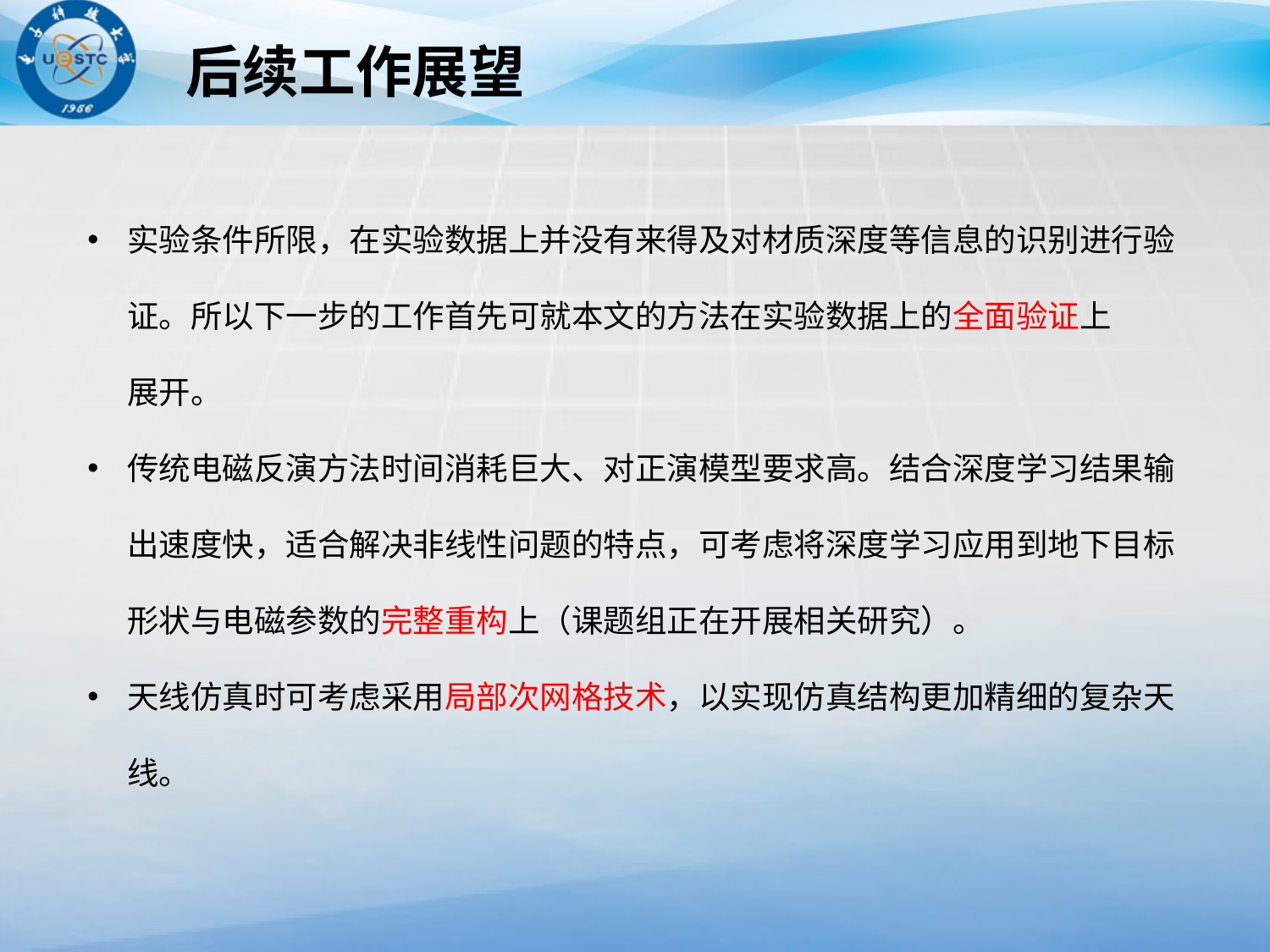

后续工作展望

实验条件所限，在实验数据上并没有来得及对材质深度等信息的识别进行验证。所以下一步的工作首先可就本文的方法在实验数据上的全面验证上
展开。
传统电磁反演方法时间消耗巨大、对正演模型要求高。结合深度学习结果输出速度快，适合解决非线性问题的特点，可考虑将深度学习应用到地下目标形状与电磁参数的完整重构上（课题组正在开展相关研究）。
天线仿真时可考虑采用局部次网格技术，以实现仿真结构更加精细的复杂天线。